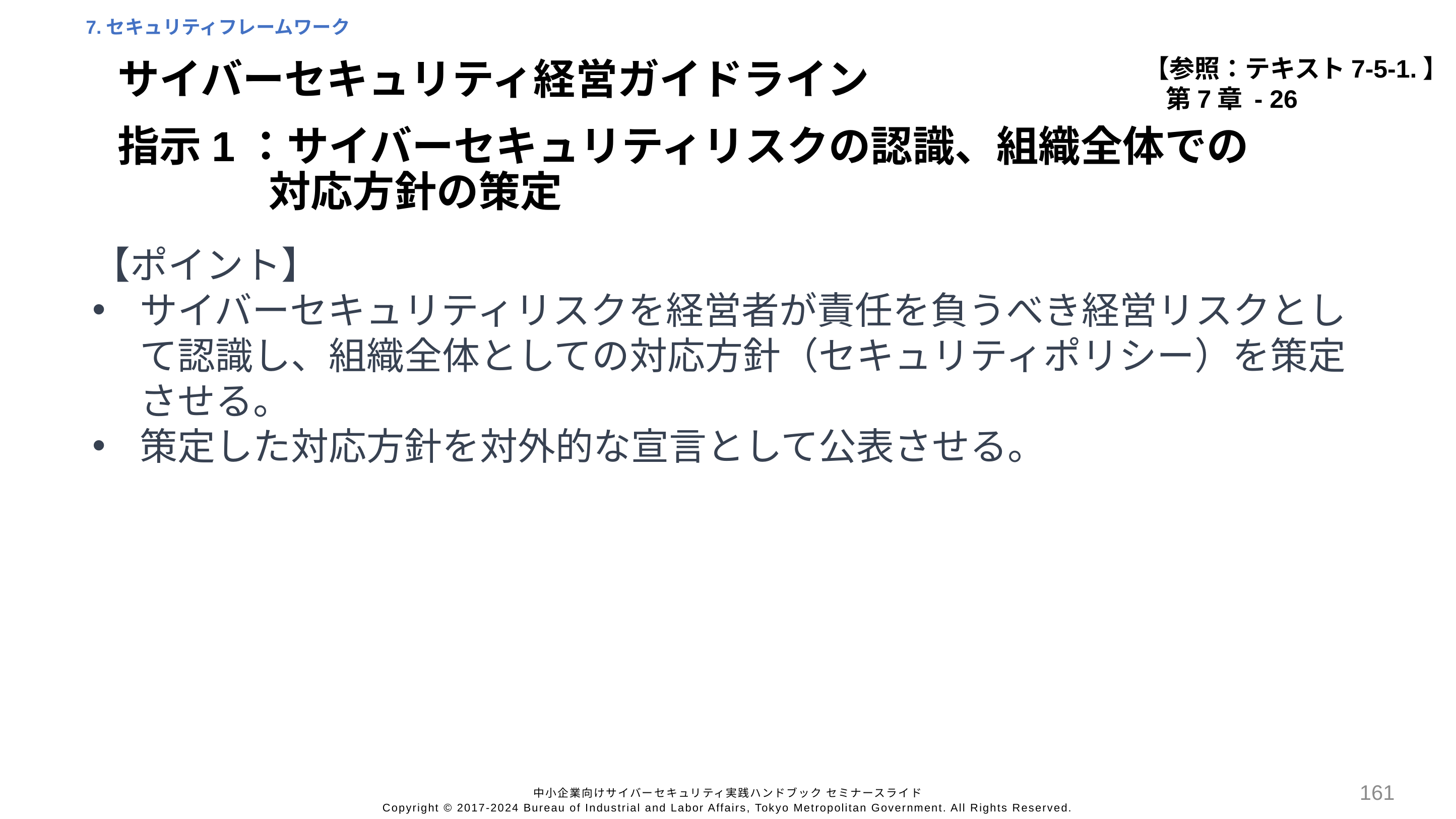

7.セキュリティフレームワーク
【参照：テキスト7-5-1.】
第7章 - 26
サイバーセキュリティ経営ガイドライン
指示1：サイバーセキュリティリスクの認識、組織全体での
		対応方針の策定
【ポイント】
サイバーセキュリティリスクを経営者が責任を負うべき経営リスクとして認識し、組織全体としての対応方針（セキュリティポリシー）を策定させる。
策定した対応方針を対外的な宣言として公表させる。

161